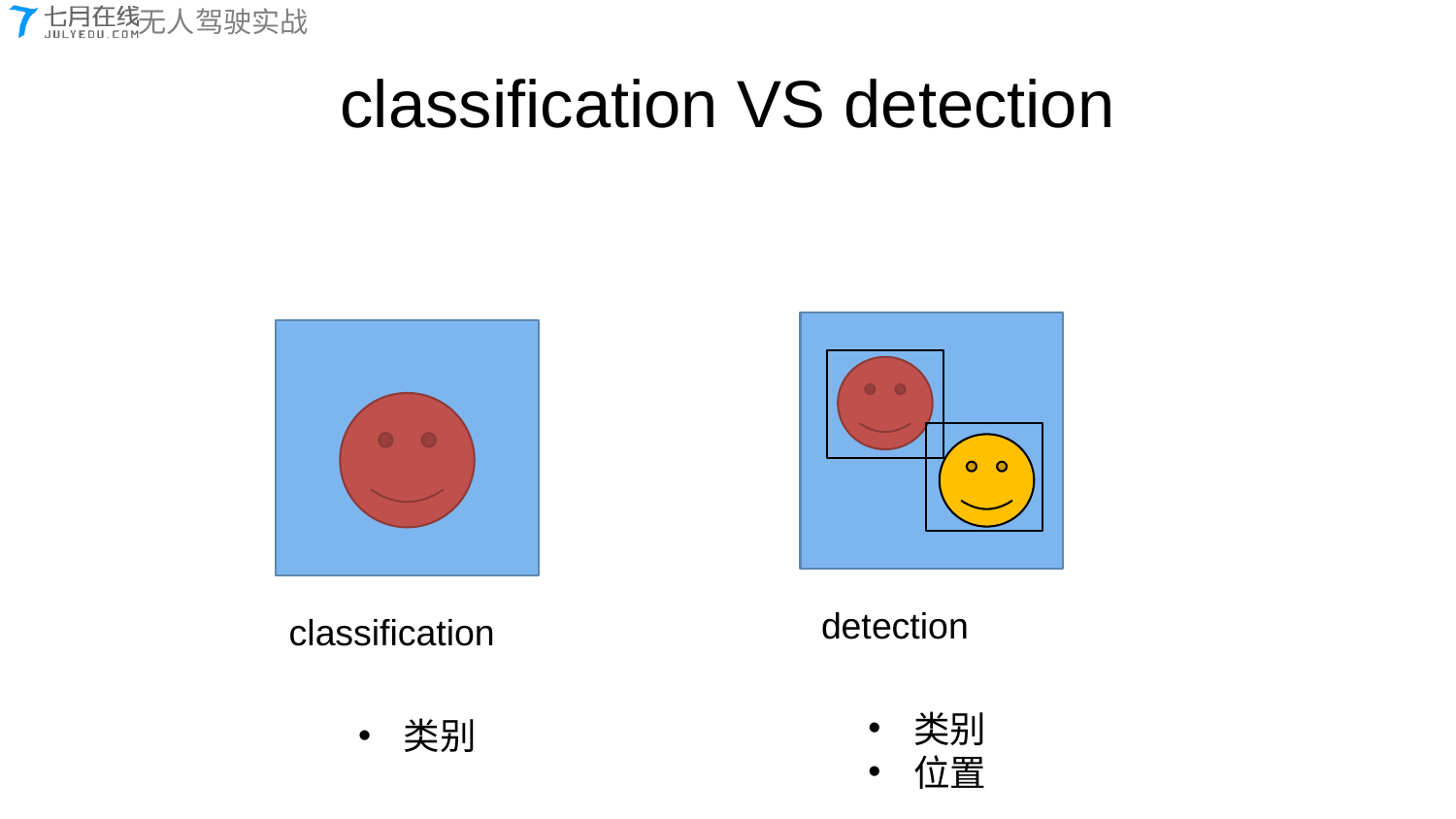

# classification VS detection

detection
classification
类别
位置
类别